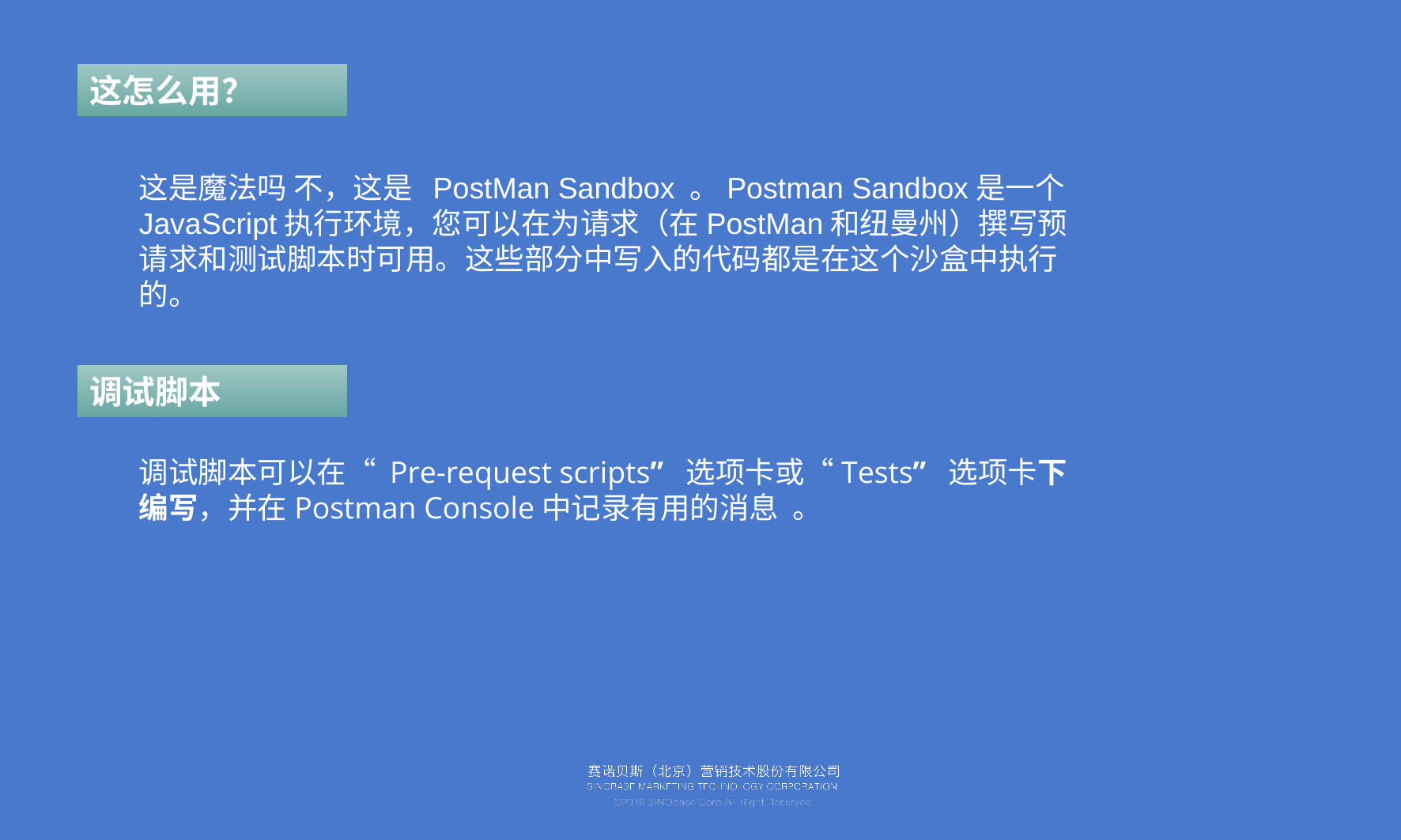

这怎么用？
这是魔法吗 不，这是  PostMan Sandbox 。Postman Sandbox是一个JavaScript执行环境，您可以在为请求（在PostMan和纽曼州）撰写预请求和测试脚本时可用。这些部分中写入的代码都是在这个沙盒中执行的。
调试脚本
调试脚本可以在“ Pre-request scripts”  选项卡或“Tests”  选项卡下编写，并在Postman Console中记录有用的消息  。